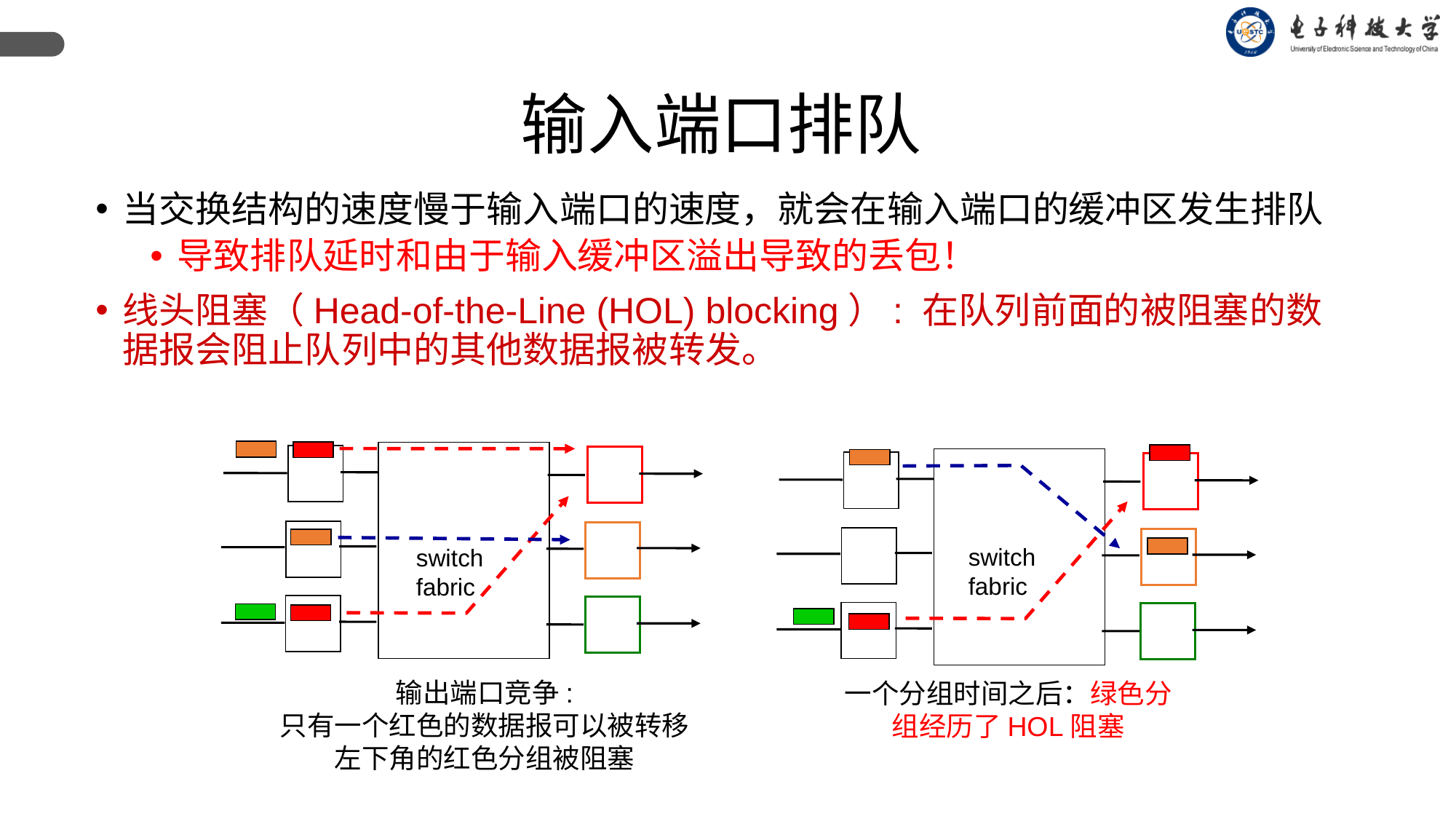

输入端口排队
当交换结构的速度慢于输入端口的速度，就会在输入端口的缓冲区发生排队
导致排队延时和由于输入缓冲区溢出导致的丢包！
线头阻塞（Head-of-the-Line (HOL) blocking）: 在队列前面的被阻塞的数据报会阻止队列中的其他数据报被转发。

switch
fabric

一个分组时间之后：绿色分组经历了HOL阻塞

switch
fabric

输出端口竞争:
只有一个红色的数据报可以被转移
左下角的红色分组被阻塞